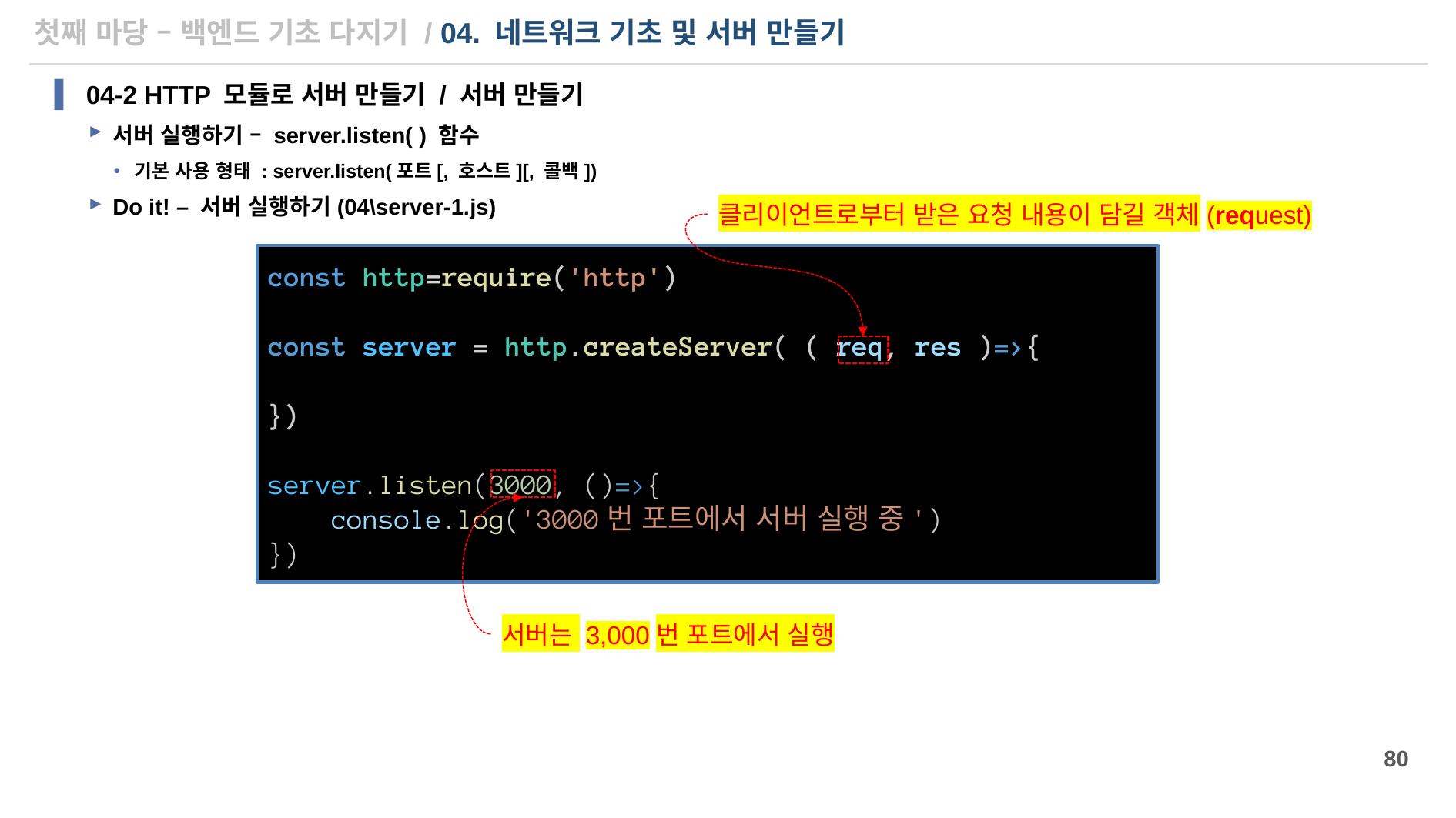

# 첫째 마당 – 백엔드 기초 다지기 / 04. 네트워크 기초 및 서버 만들기
04-2 HTTP 모듈로 서버 만들기 / 서버 만들기
서버 실행하기 – server.listen( ) 함수
기본 사용 형태 : server.listen(포트[, 호스트][, 콜백])
Do it! – 서버 실행하기(04\server-1.js)

클리이언트로부터 받은 요청 내용이 담길 객체(request)
const http=require('http')
const server = http.createServer( ( req, res )=>{

})

server.listen(3000, ()=>{
    console.log('3000번 포트에서 서버 실행 중')
})

서버는 3,000번 포트에서 실행
80